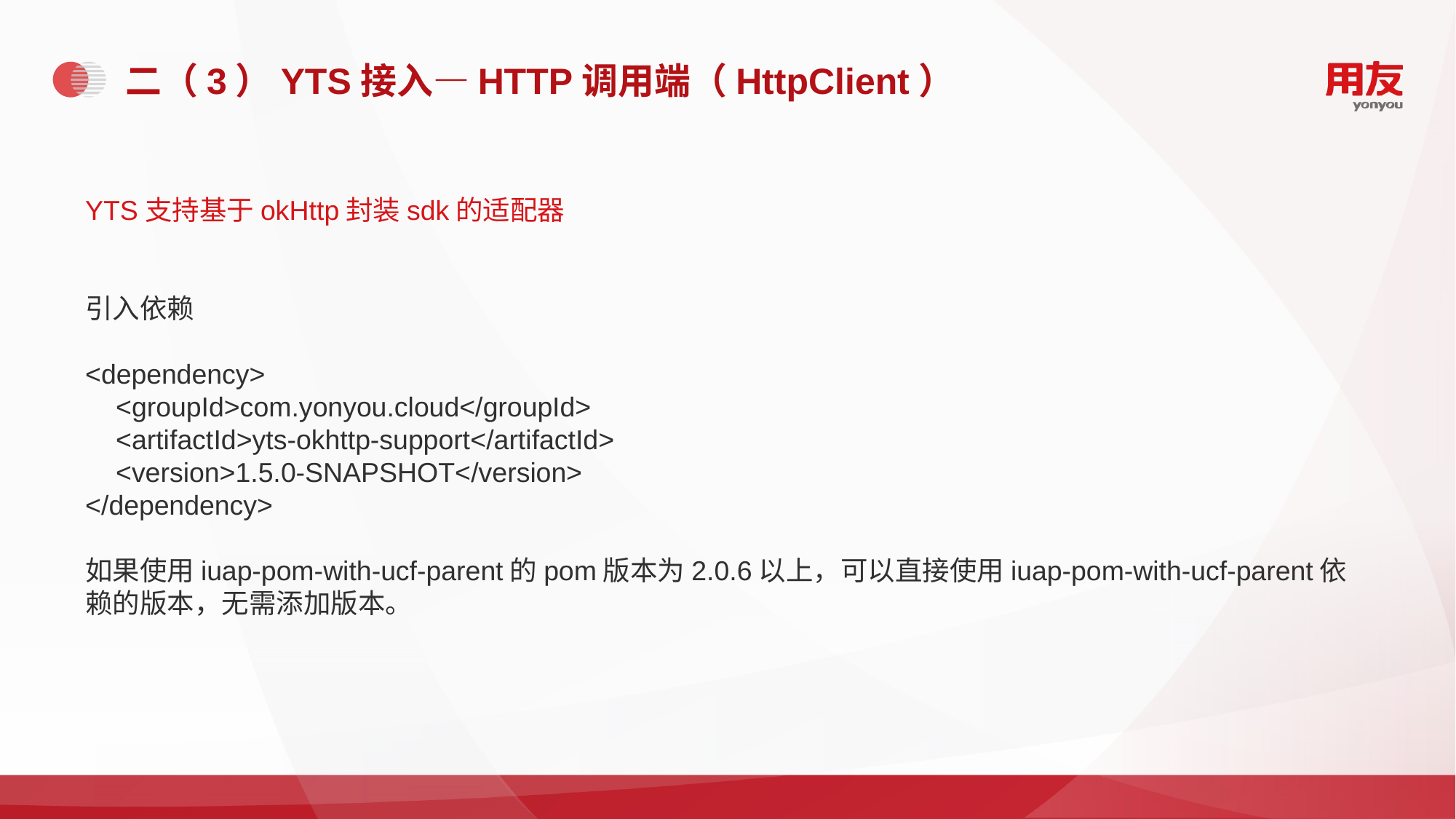

# 二（3）YTS接入—HTTP调用端（HttpClient）
YTS支持基于okHttp封装sdk的适配器

引入依赖

<dependency>
    <groupId>com.yonyou.cloud</groupId>
    <artifactId>yts-okhttp-support</artifactId>
    <version>1.5.0-SNAPSHOT</version>
</dependency>

如果使用iuap-pom-with-ucf-parent的pom版本为2.0.6以上，可以直接使用iuap-pom-with-ucf-parent依赖的版本，无需添加版本。